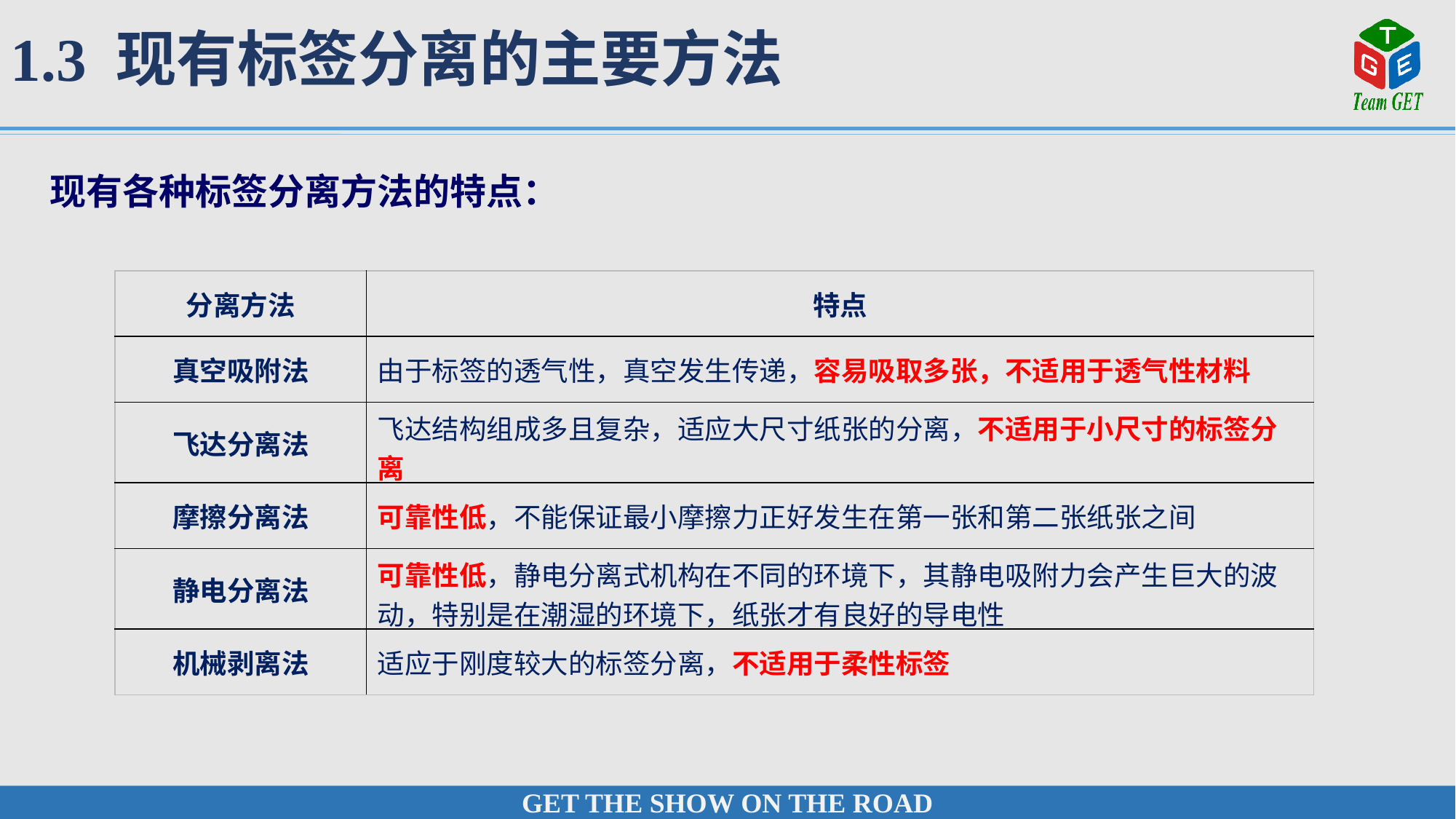

1.3 现有标签分离的主要方法
现有各种标签分离方法的特点：
| 分离方法 | 特点 |
| --- | --- |
| 真空吸附法 | 由于标签的透气性，真空发生传递，容易吸取多张，不适用于透气性材料 |
| 飞达分离法 | 飞达结构组成多且复杂，适应大尺寸纸张的分离，不适用于小尺寸的标签分离 |
| 摩擦分离法 | 可靠性低，不能保证最小摩擦力正好发生在第一张和第二张纸张之间 |
| 静电分离法 | 可靠性低，静电分离式机构在不同的环境下，其静电吸附力会产生巨大的波动，特别是在潮湿的环境下，纸张才有良好的导电性 |
| 机械剥离法 | 适应于刚度较大的标签分离，不适用于柔性标签 |